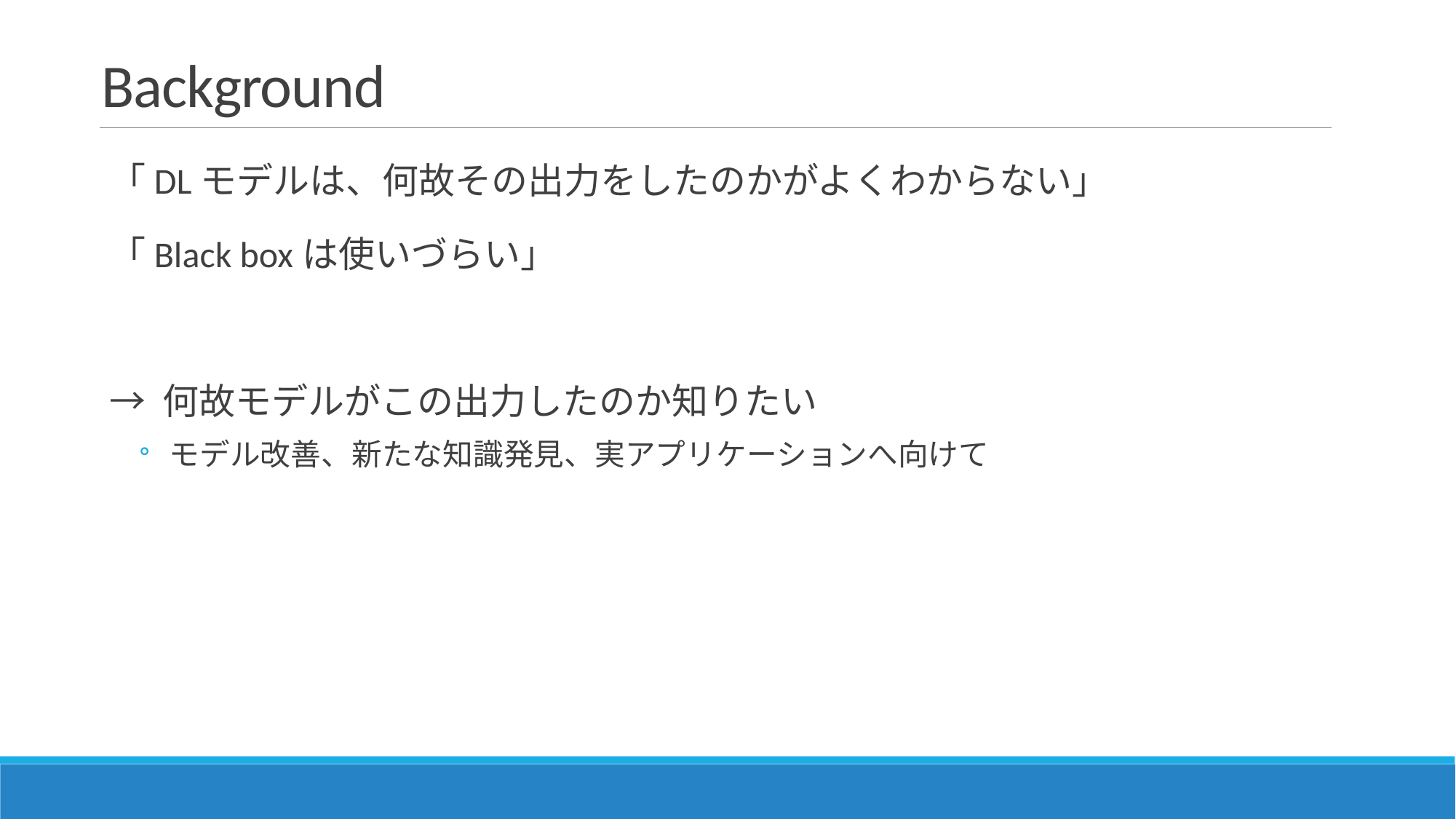

# Background
「DLモデルは、何故その出力をしたのかがよくわからない」
「Black boxは使いづらい」

→ 何故モデルがこの出力したのか知りたい
モデル改善、新たな知識発見、実アプリケーションへ向けて